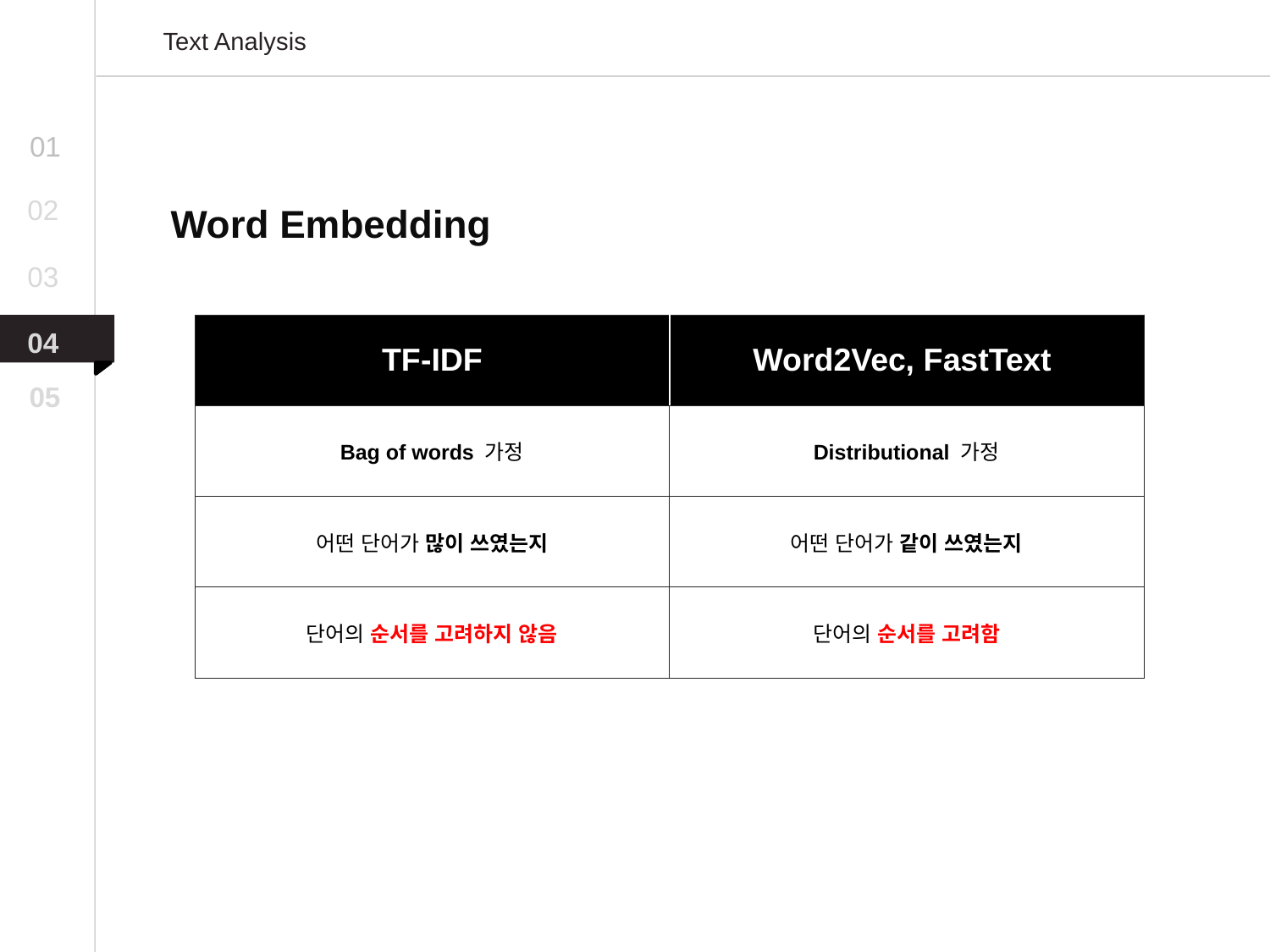

Text Analysis
01
02
Word Embedding
03
| TF-IDF | Word2Vec, FastText |
| --- | --- |
| Bag of words 가정 | Distributional 가정 |
| 어떤 단어가 많이 쓰였는지 | 어떤 단어가 같이 쓰였는지 |
| 단어의 순서를 고려하지 않음 | 단어의 순서를 고려함 |

04

05